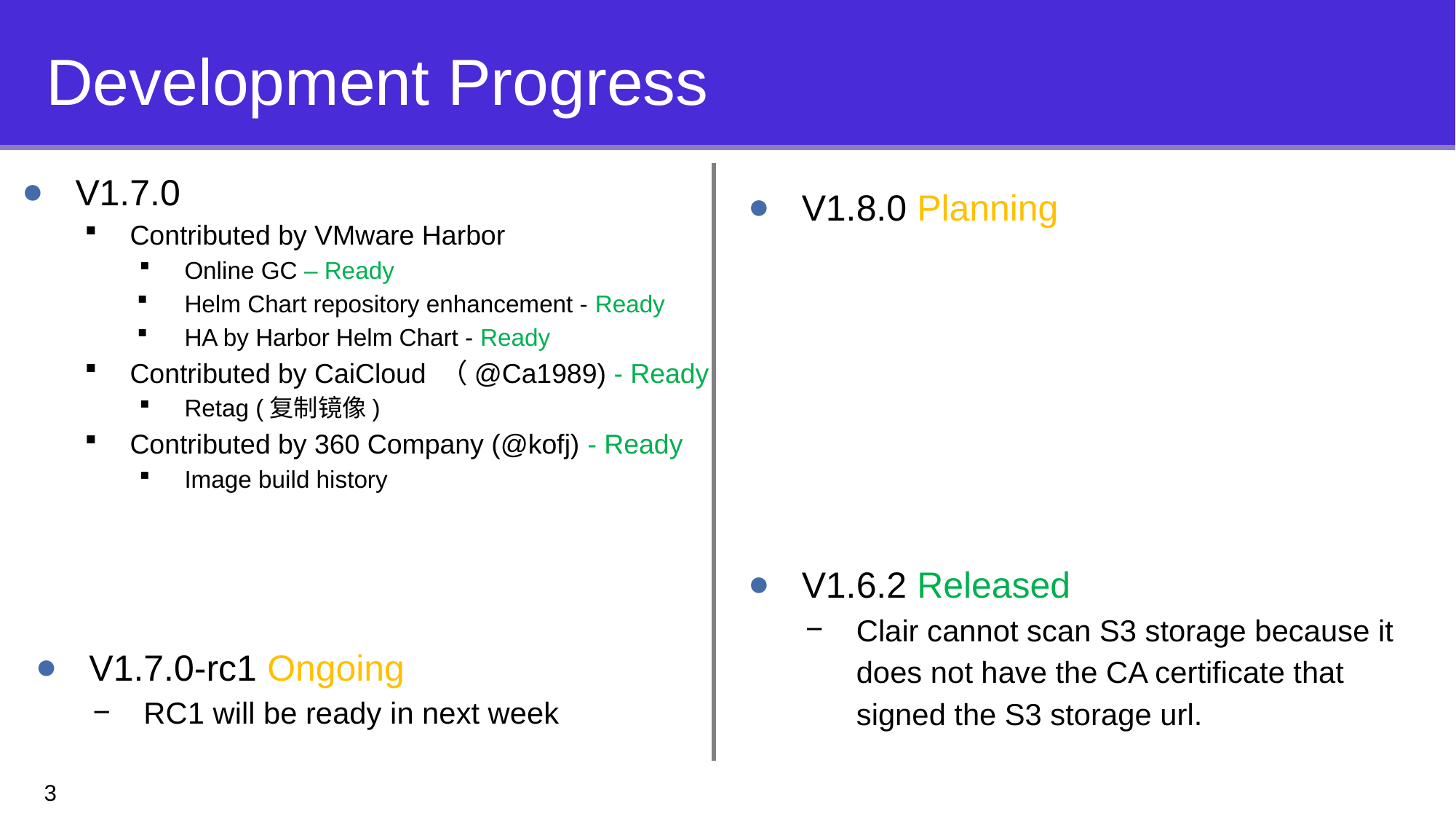

# Development Progress
V1.7.0
Contributed by VMware Harbor
Online GC – Ready
Helm Chart repository enhancement - Ready
HA by Harbor Helm Chart - Ready
Contributed by CaiCloud （@Ca1989) - Ready
Retag (复制镜像)
Contributed by 360 Company (@kofj) - Ready
Image build history
V1.8.0 Planning

V1.6.2 Released
Clair cannot scan S3 storage because it does not have the CA certificate that signed the S3 storage url.

V1.7.0-rc1 Ongoing
RC1 will be ready in next week

3